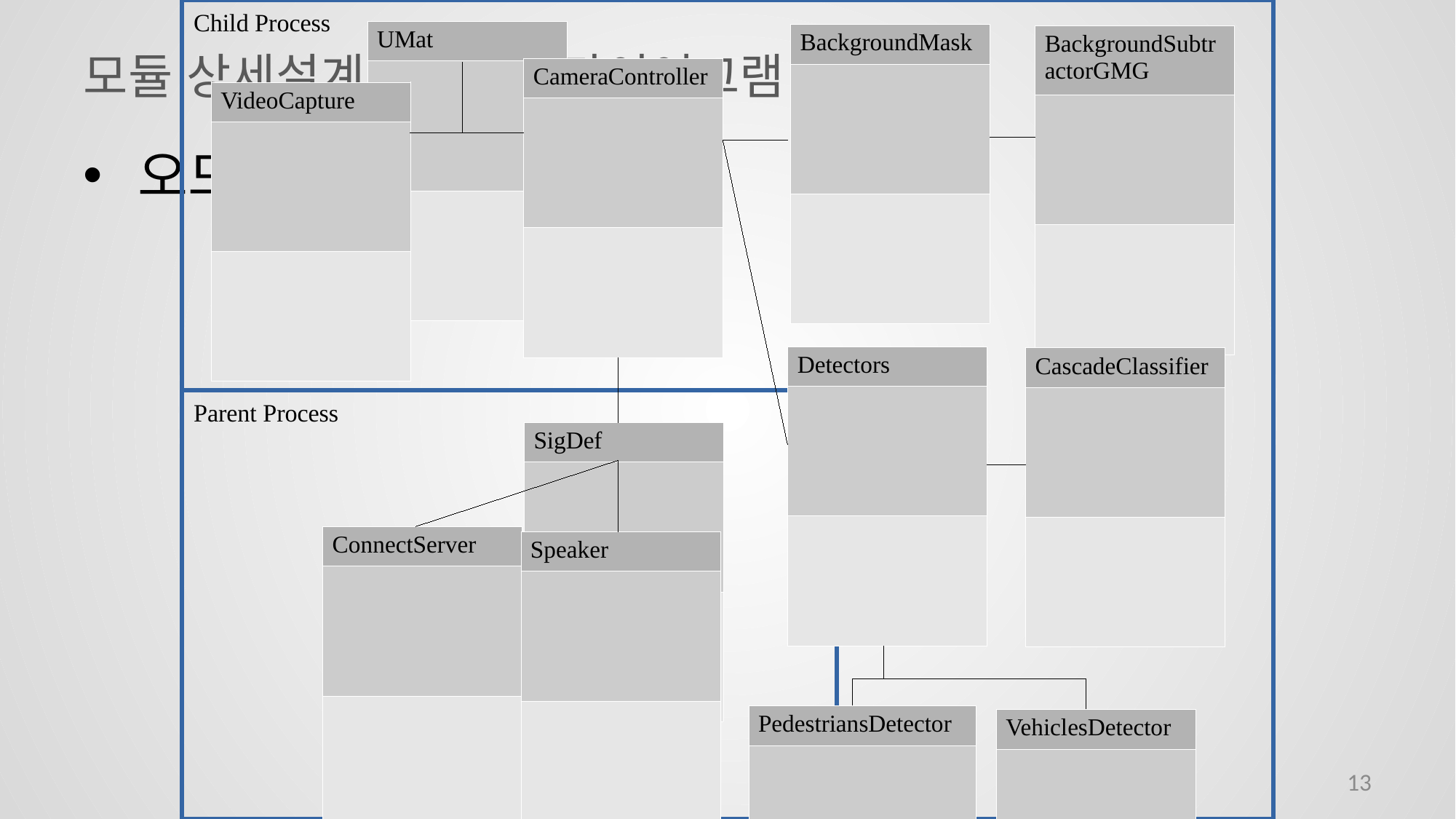

Child Process
| UMat |
| --- |
|  |
|  |
| BackgroundMask |
| --- |
|  |
|  |
| BackgroundSubtractorGMG |
| --- |
|  |
|  |
# 모듈 상세설계_클래스 다이어그램
| CameraController |
| --- |
|  |
|  |

| VideoCapture |
| --- |
|  |
|  |

오드로이드

| Detectors |
| --- |
|  |
|  |
| CascadeClassifier |
| --- |
|  |
|  |

Parent Process
| SigDef |
| --- |
|  |
|  |

| ConnectServer |
| --- |
|  |
|  |
| Speaker |
| --- |
|  |
|  |

| PedestriansDetector |
| --- |
|  |
|  |
| VehiclesDetector |
| --- |
|  |
|  |
13